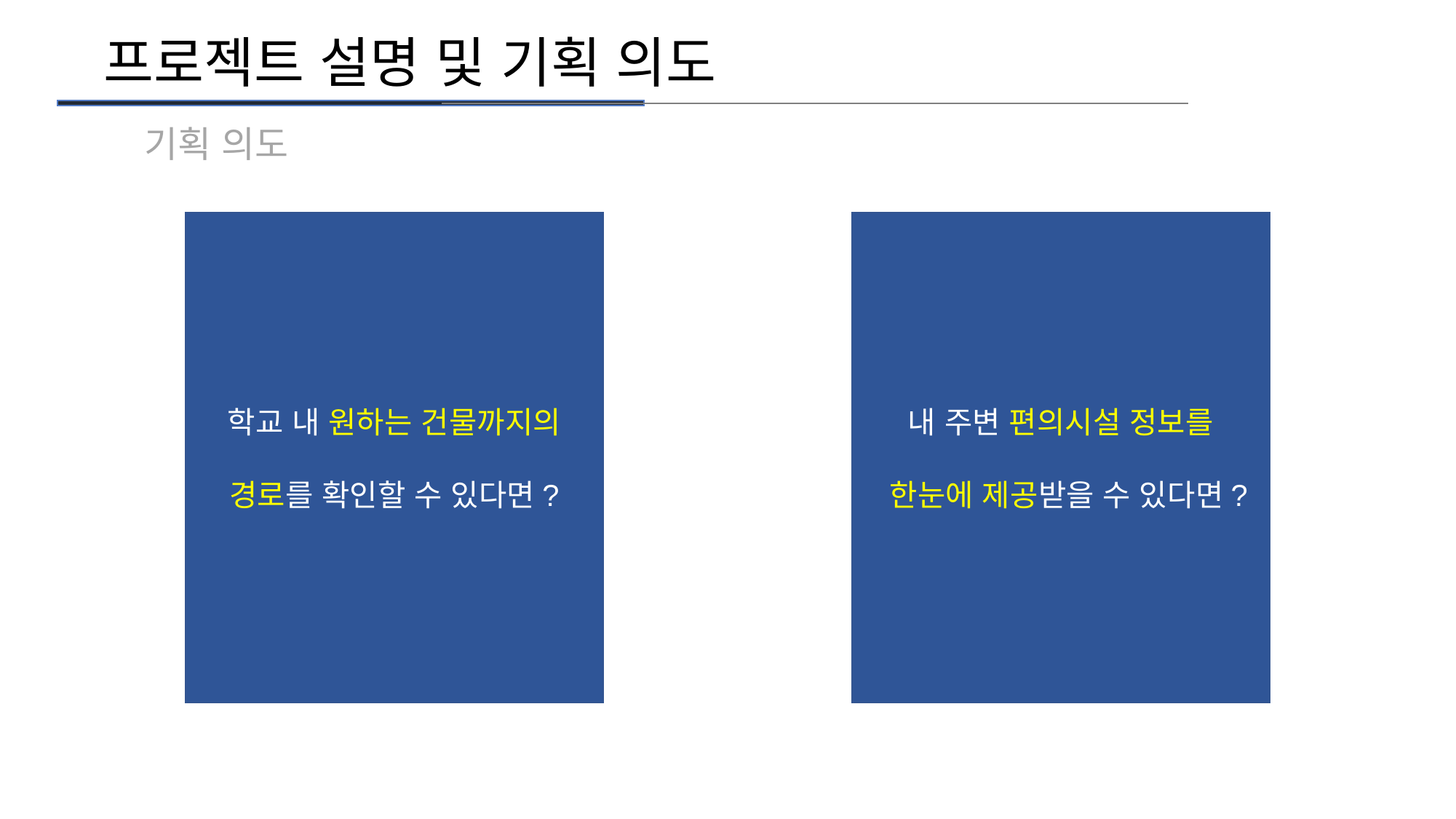

프로젝트 설명 및 기획 의도

기획 의도
내 주변 편의시설 정보를

 한눈에 제공받을 수 있다면?
학교 내 원하는 건물까지의

경로를 확인할 수 있다면?